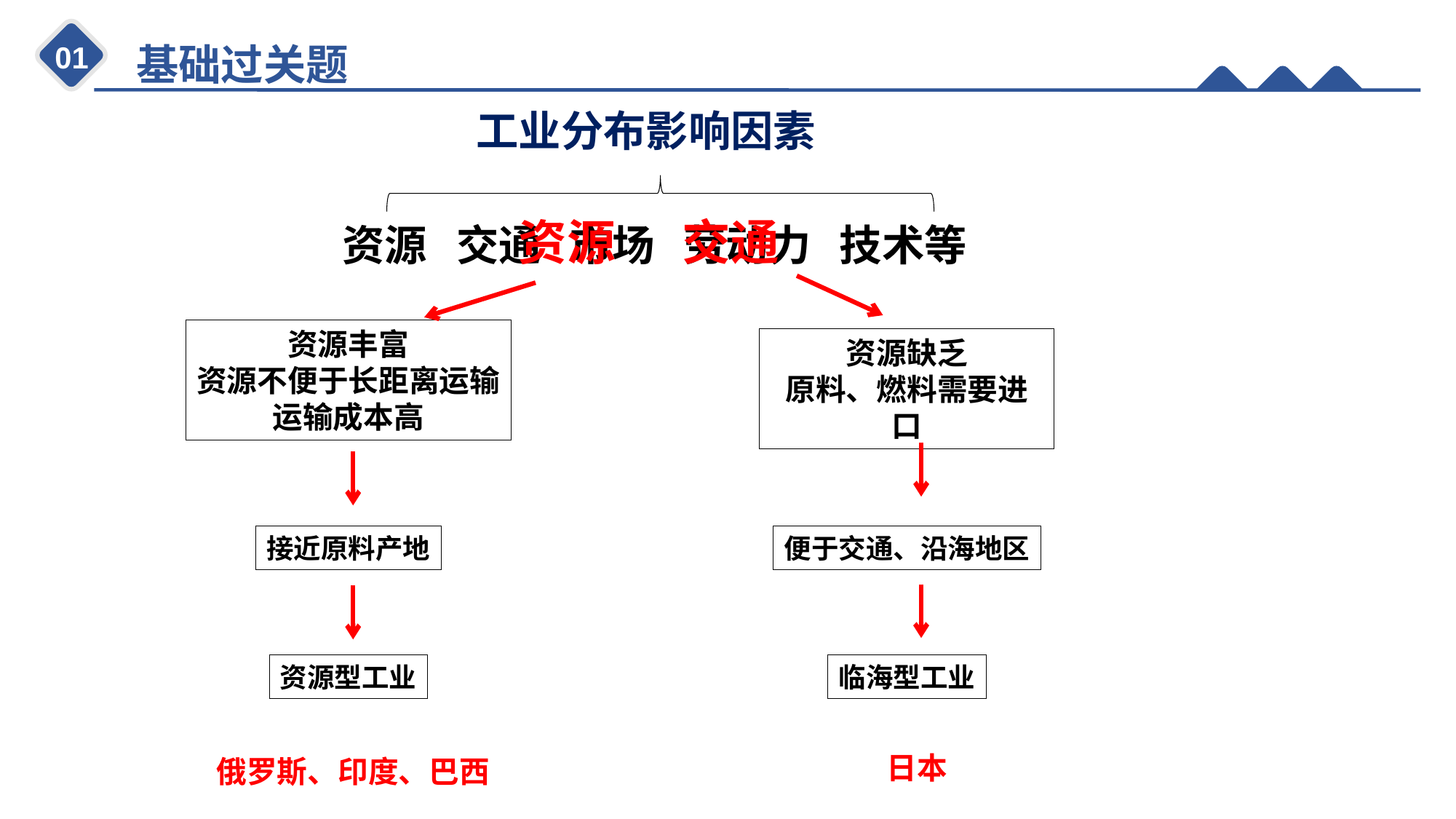

工业分布影响因素
资源      交通
资源   交通   市场   劳动力   技术等
资源丰富
资源不便于长距离运输
运输成本高
资源缺乏
原料、燃料需要进口
接近原料产地
便于交通、沿海地区
资源型工业
临海型工业
日本
俄罗斯、印度、巴西